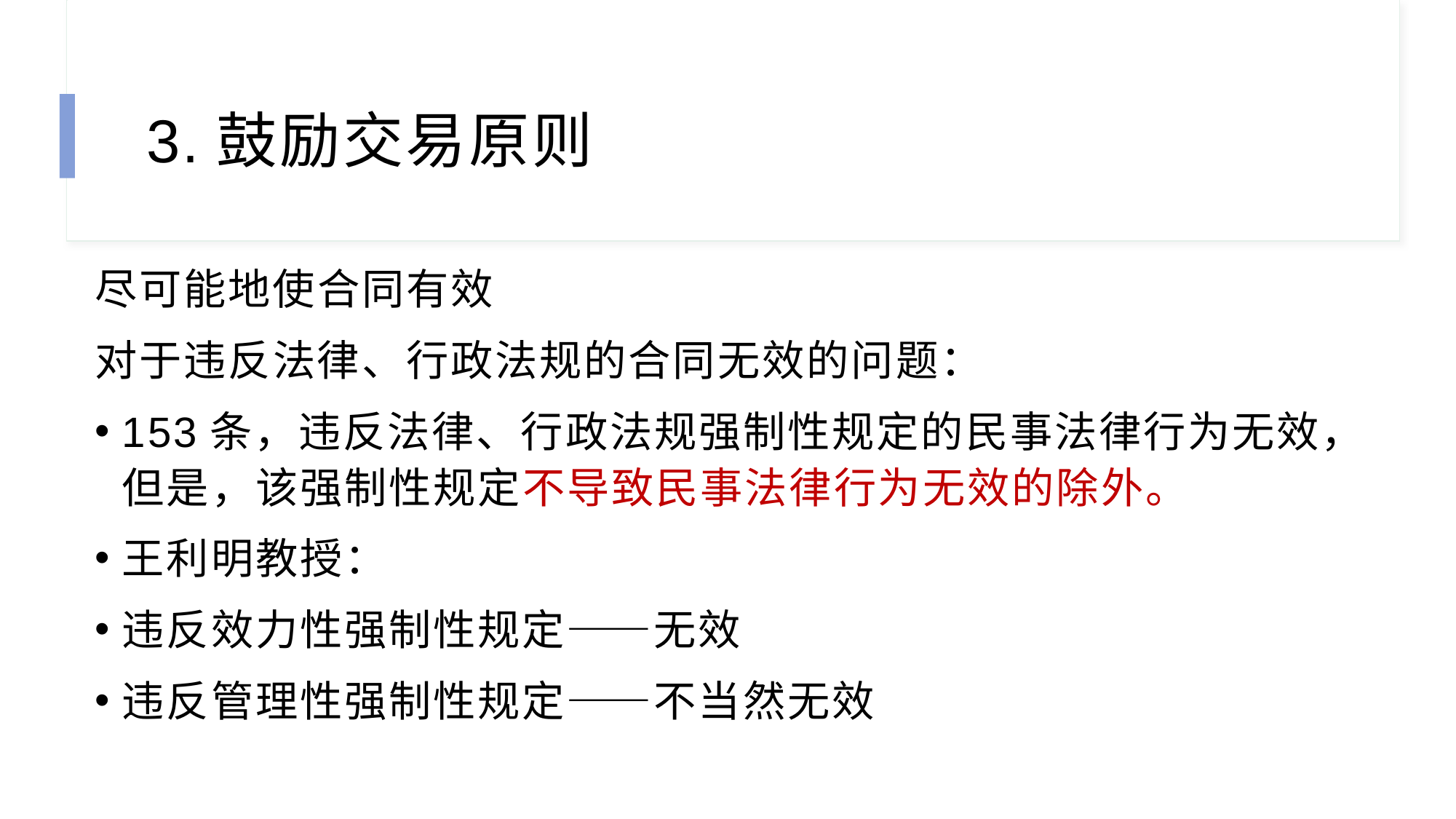

# 3.鼓励交易原则
尽可能地使合同有效
对于违反法律、行政法规的合同无效的问题：
153条，违反法律、行政法规强制性规定的民事法律行为无效，但是，该强制性规定不导致民事法律行为无效的除外。
王利明教授：
违反效力性强制性规定——无效
违反管理性强制性规定——不当然无效